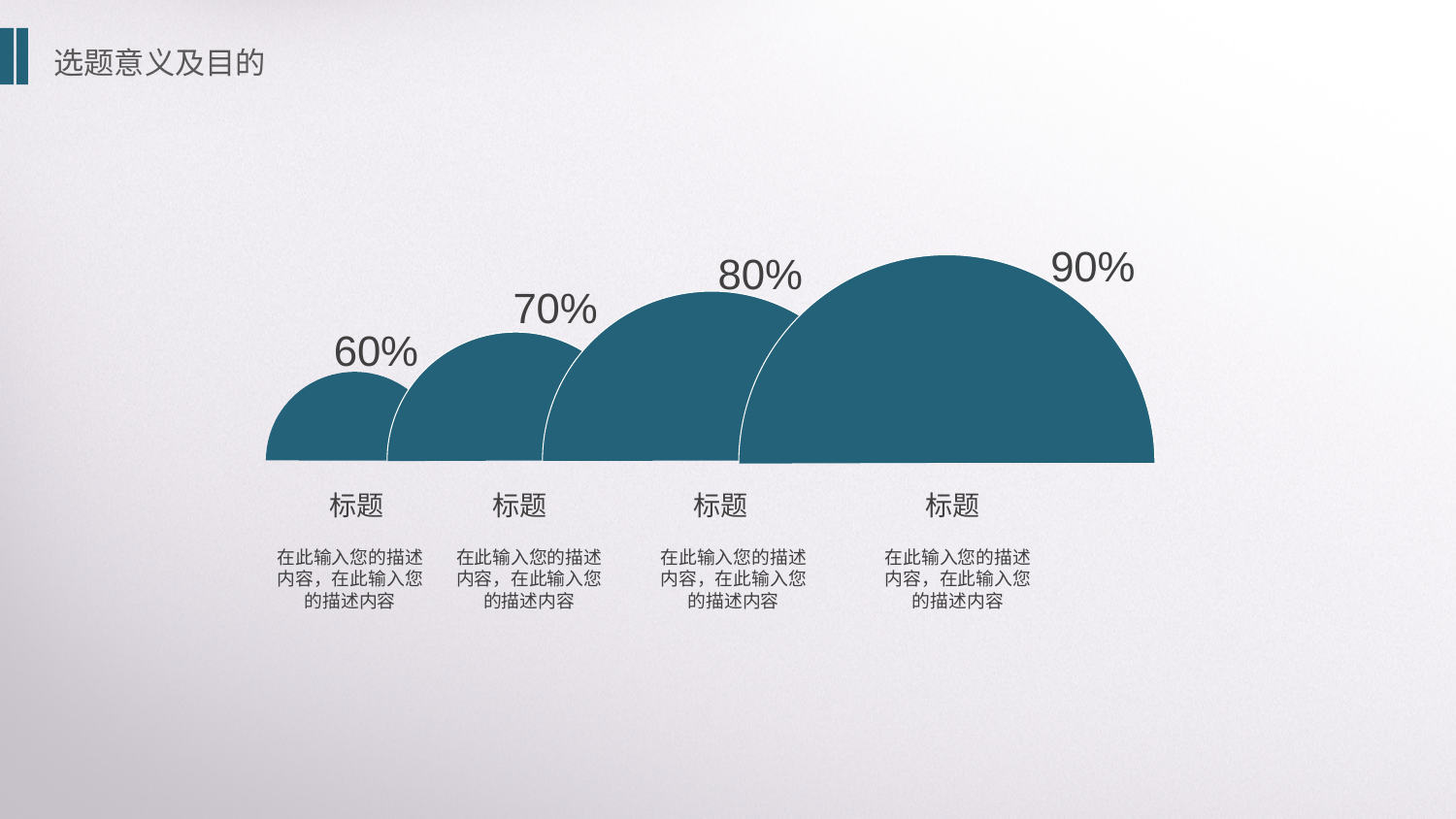

90%
80%

70%

60%

标题
标题
标题
标题
在此输入您的描述内容，在此输入您的描述内容
在此输入您的描述内容，在此输入您的描述内容
在此输入您的描述内容，在此输入您的描述内容
在此输入您的描述内容，在此输入您的描述内容